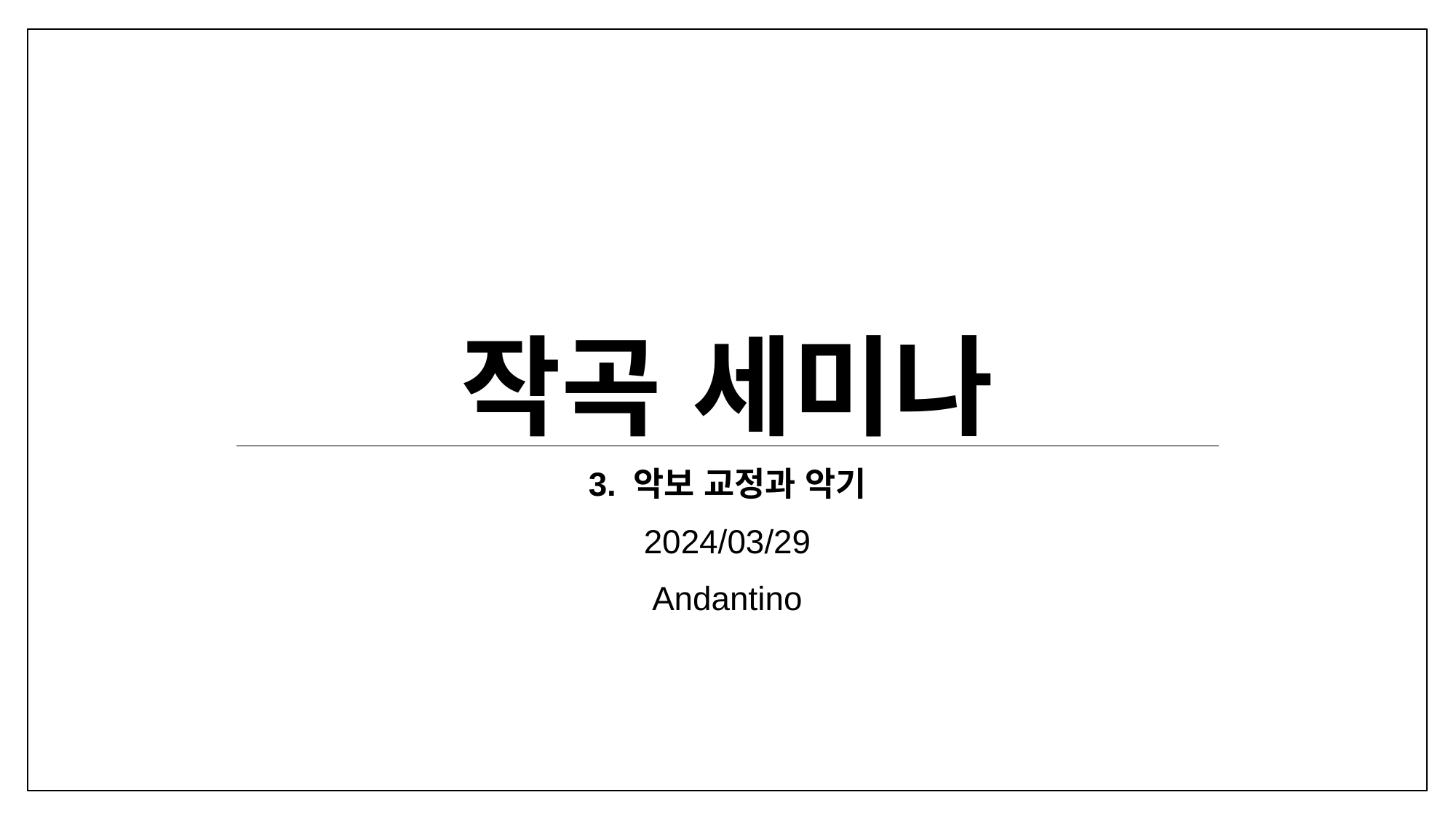

# 작곡 세미나
3. 악보 교정과 악기
2024/03/29
Andantino